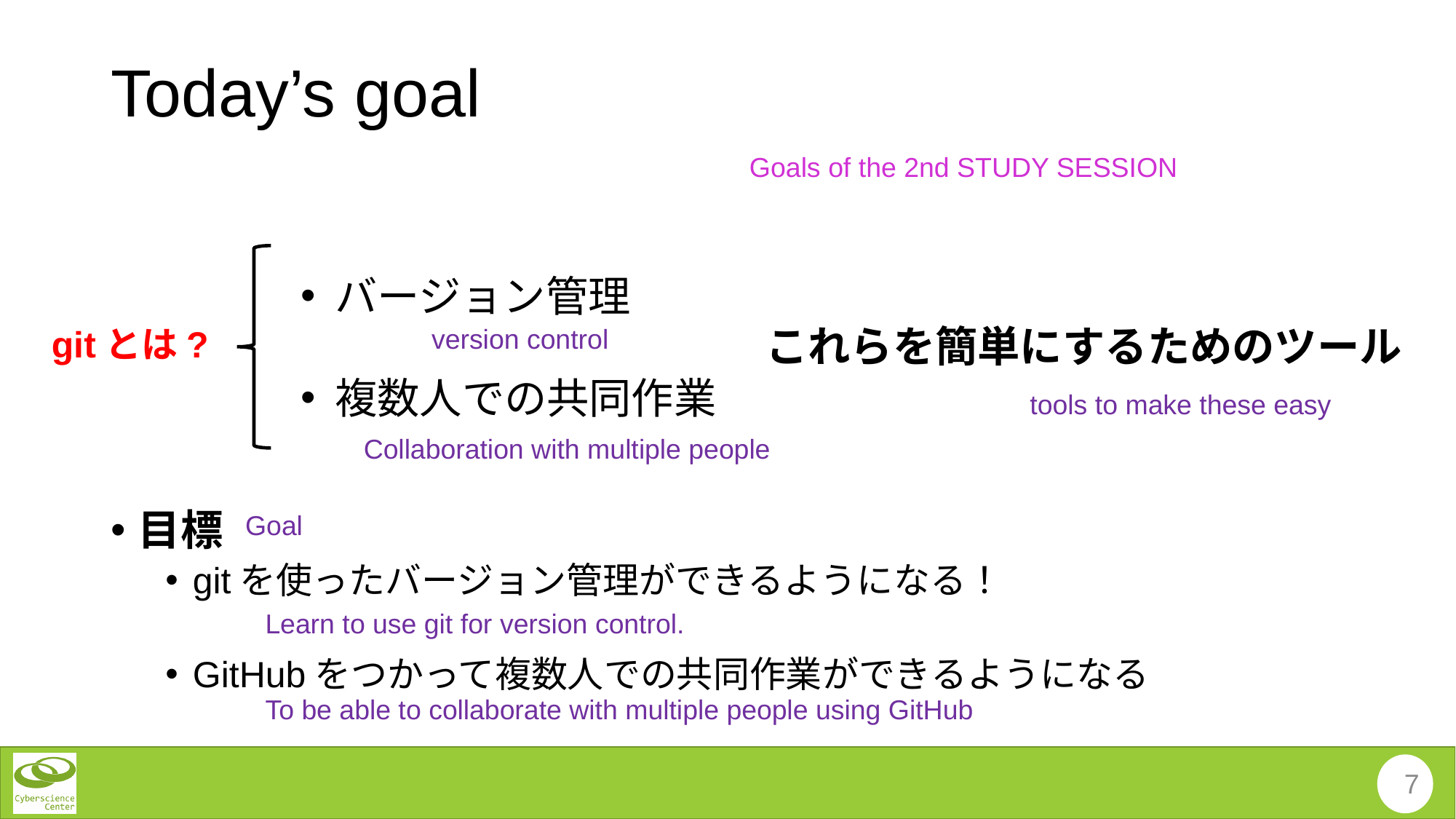

# Today’s goal
Goals of the 2nd STUDY SESSION

　						これらを簡単にするためのツール

目標
gitを使ったバージョン管理ができるようになる！

GitHubをつかって複数人での共同作業ができるようになる

バージョン管理

複数人での共同作業
gitとは?
version control
tools to make these easy
Collaboration with multiple people
Goal
Learn to use git for version control.
To be able to collaborate with multiple people using GitHub
7